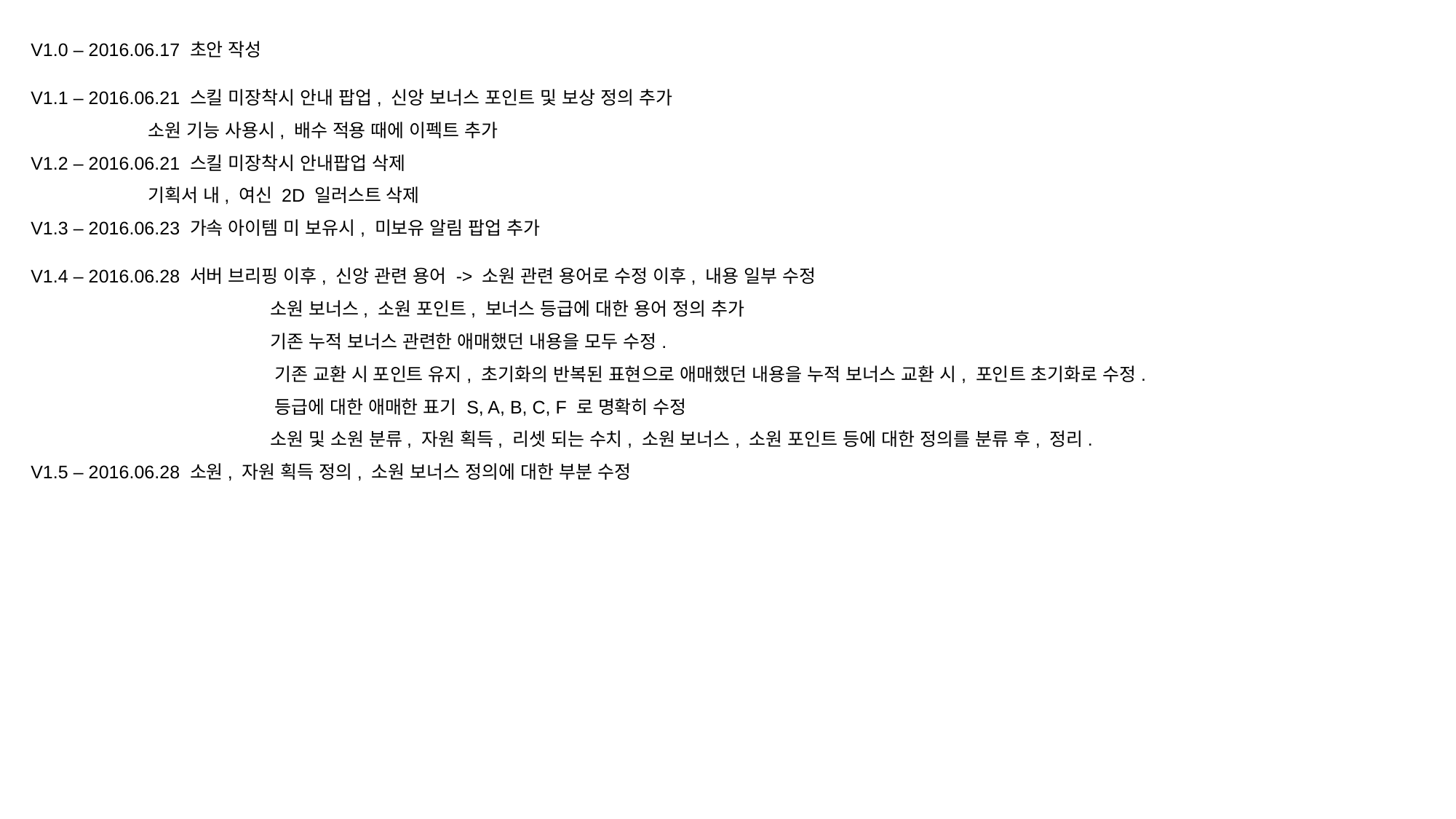

V1.0 – 2016.06.17 초안 작성
V1.1 – 2016.06.21 스킬 미장착시 안내 팝업, 신앙 보너스 포인트 및 보상 정의 추가
                       소원 기능 사용시, 배수 적용 때에 이펙트 추가
V1.2 – 2016.06.21 스킬 미장착시 안내팝업 삭제
                       기획서 내, 여신 2D 일러스트 삭제
V1.3 – 2016.06.23 가속 아이템 미 보유시, 미보유 알림 팝업 추가
V1.4 – 2016.06.28 서버 브리핑 이후, 신앙 관련 용어 -> 소원 관련 용어로 수정 이후, 내용 일부 수정
                                               소원 보너스, 소원 포인트, 보너스 등급에 대한 용어 정의 추가
                                               기존 누적 보너스 관련한 애매했던 내용을 모두 수정.
                                               기존 교환 시 포인트 유지, 초기화의 반복된 표현으로 애매했던 내용을 누적 보너스 교환 시, 포인트 초기화로 수정.
                                               등급에 대한 애매한 표기 S, A, B, C, F 로 명확히 수정
                                               소원 및 소원 분류, 자원 획득, 리셋 되는 수치, 소원 보너스, 소원 포인트 등에 대한 정의를 분류 후, 정리.
V1.5 – 2016.06.28 소원, 자원 획득 정의, 소원 보너스 정의에 대한 부분 수정